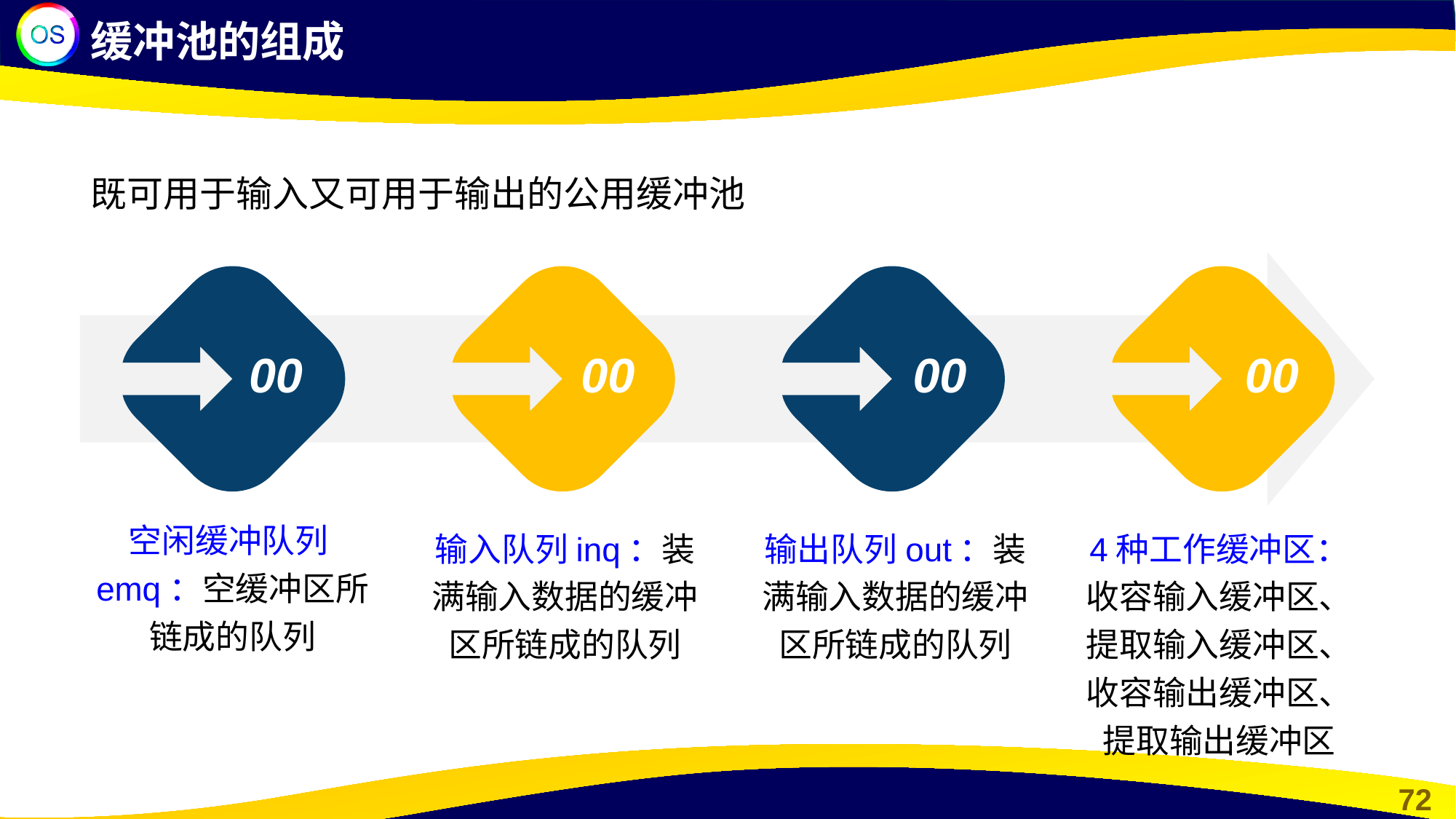

缓冲池的组成
既可用于输入又可用于输出的公用缓冲池

00
00
00
00
空闲缓冲队列emq：空缓冲区所链成的队列
输入队列inq：装满输入数据的缓冲区所链成的队列
输出队列out：装满输入数据的缓冲区所链成的队列
4种工作缓冲区：收容输入缓冲区、提取输入缓冲区、收容输出缓冲区、提取输出缓冲区